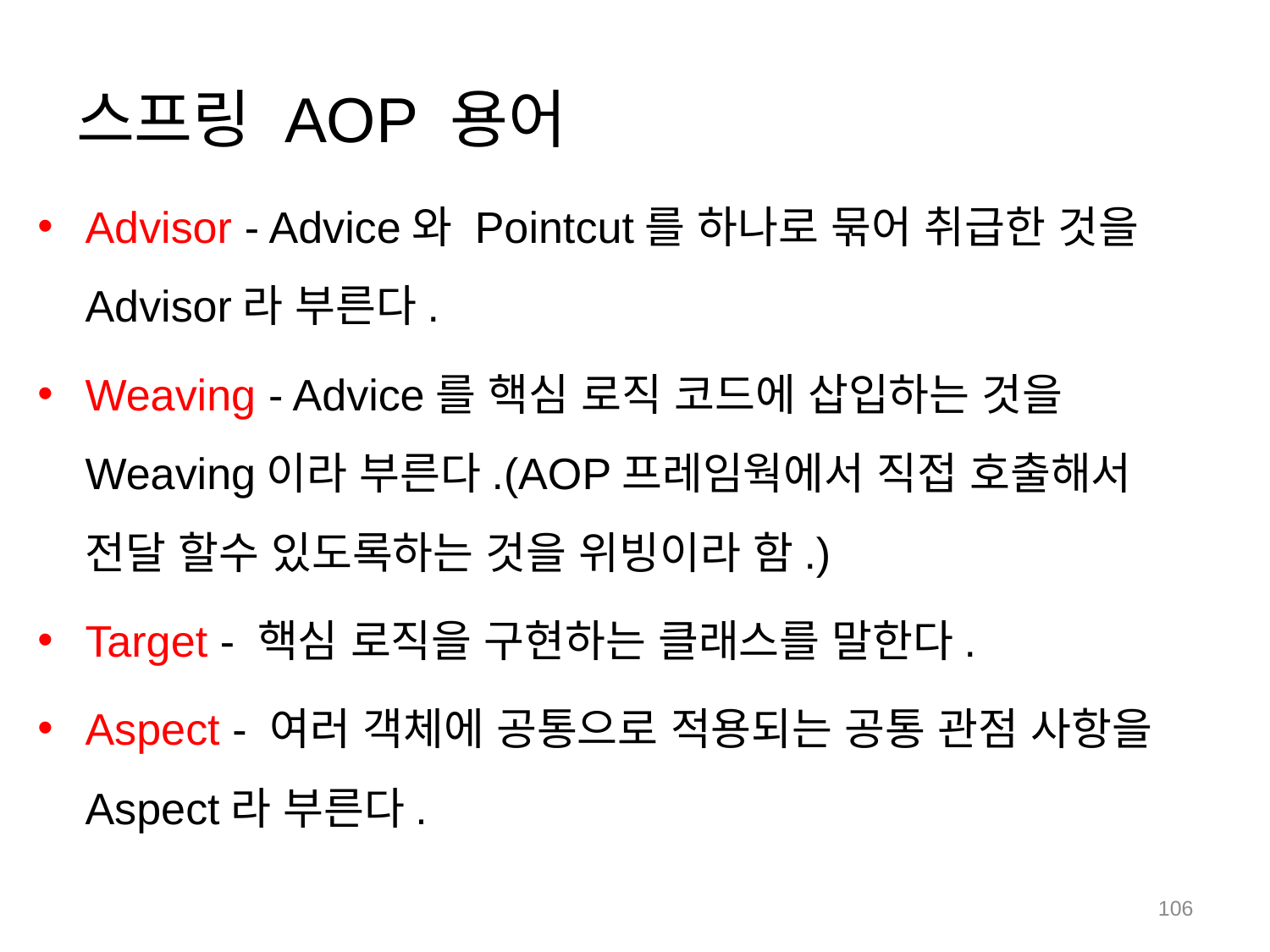

# 스프링 AOP 용어
Advisor - Advice와 Pointcut를 하나로 묶어 취급한 것을 Advisor라 부른다.
Weaving - Advice를 핵심 로직 코드에 삽입하는 것을 Weaving이라 부른다.(AOP프레임웍에서 직접 호출해서 전달 할수 있도록하는 것을 위빙이라 함.)
Target - 핵심 로직을 구현하는 클래스를 말한다.
Aspect - 여러 객체에 공통으로 적용되는 공통 관점 사항을 Aspect라 부른다.

106